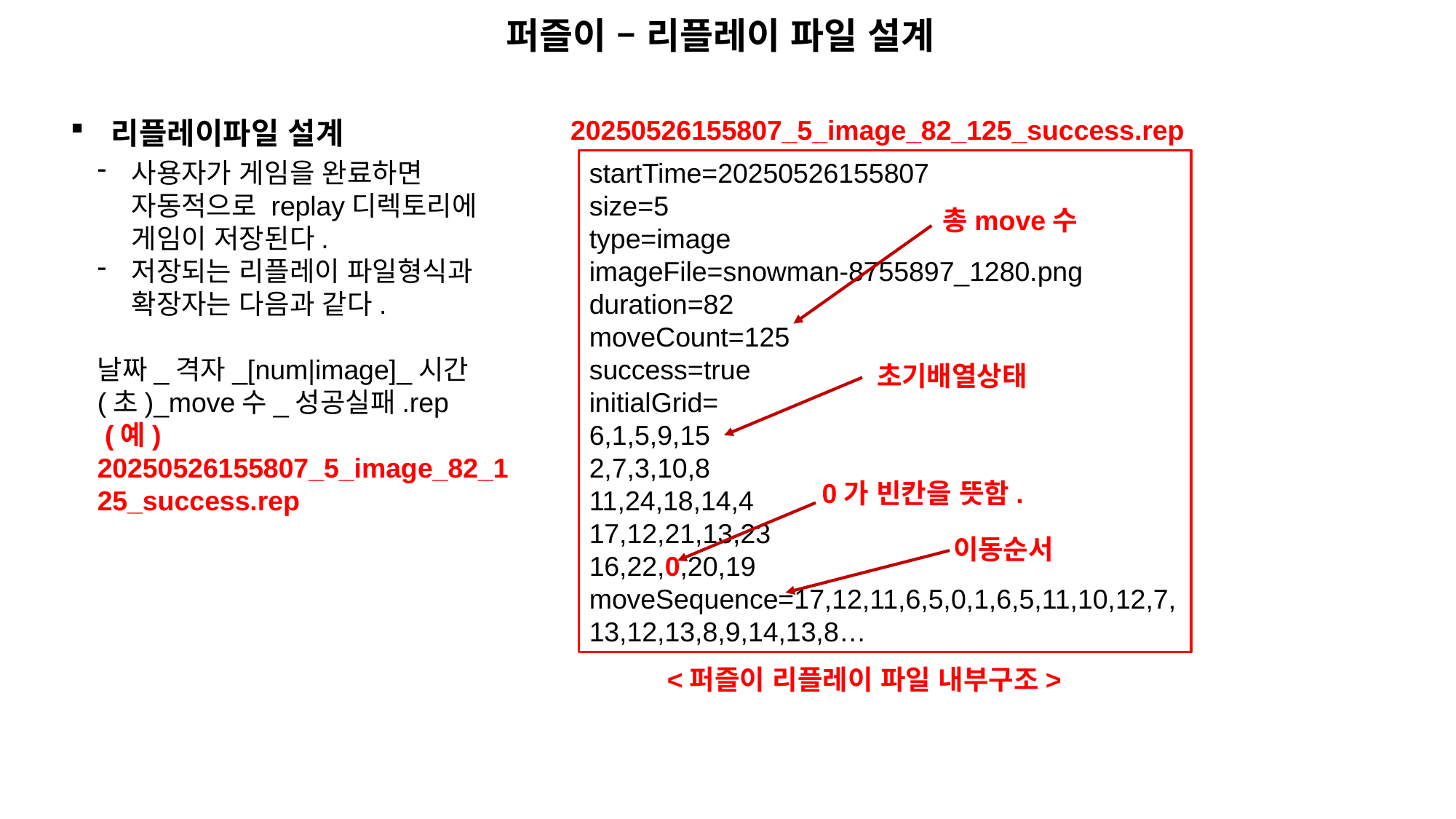

퍼즐이 – 리플레이 파일 설계
20250526155807_5_image_82_125_success.rep
리플레이파일 설계
사용자가 게임을 완료하면 자동적으로 replay디렉토리에 게임이 저장된다.
저장되는 리플레이 파일형식과 확장자는 다음과 같다.

날짜_격자_[num|image]_시간(초)_move수_성공실패.rep
 (예) 20250526155807_5_image_82_125_success.rep
startTime=20250526155807
size=5
type=image
imageFile=snowman-8755897_1280.png
duration=82
moveCount=125
success=true
initialGrid=
6,1,5,9,15
2,7,3,10,8
11,24,18,14,4
17,12,21,13,23
16,22,0,20,19
moveSequence=17,12,11,6,5,0,1,6,5,11,10,12,7,13,12,13,8,9,14,13,8…
총move수
초기배열상태
0가 빈칸을 뜻함.
이동순서
<퍼즐이 리플레이 파일 내부구조>